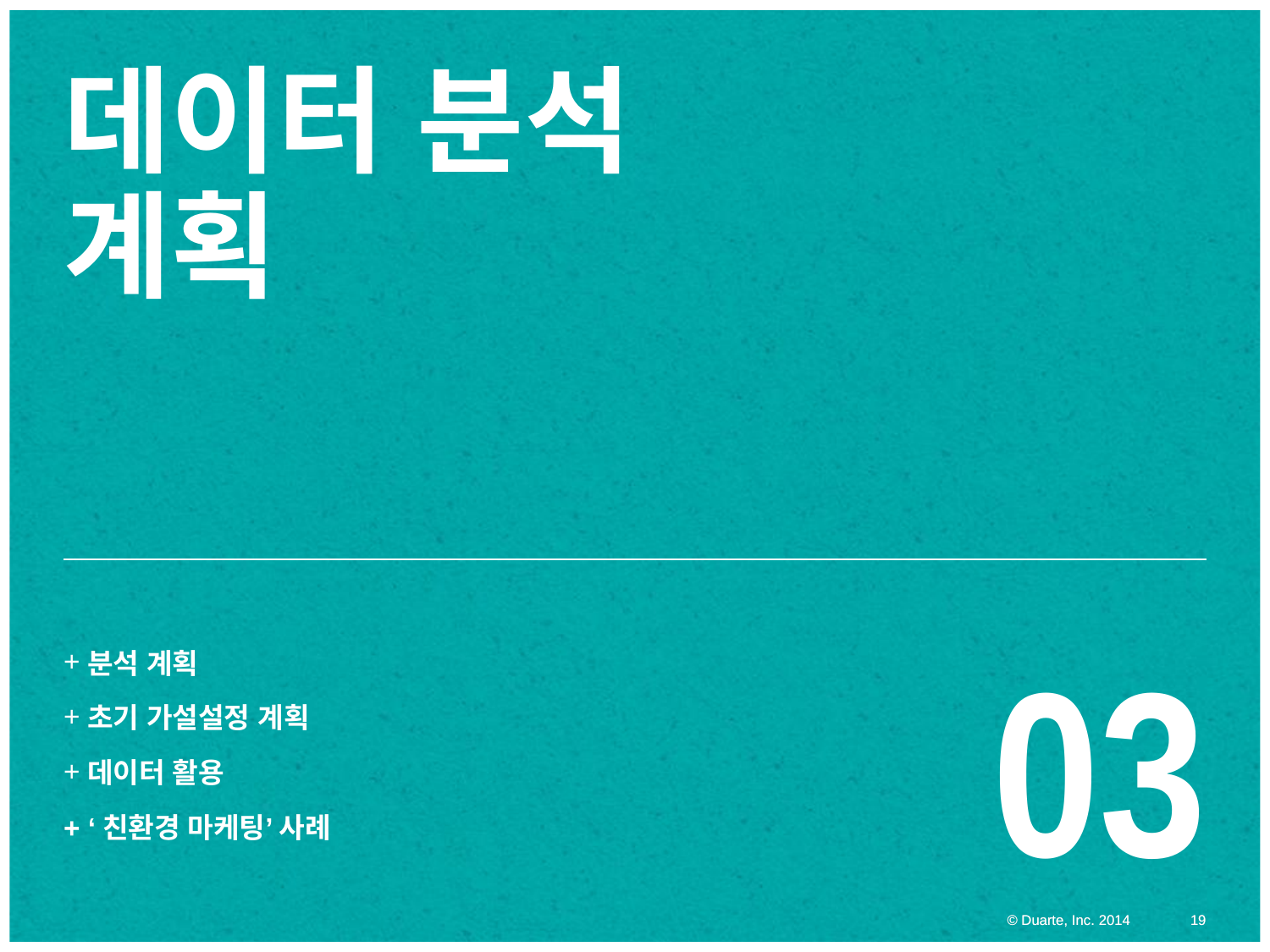

# 데이터 분석 계획
03
분석 계획
초기 가설설정 계획
데이터 활용
+ ‘친환경 마케팅’ 사례